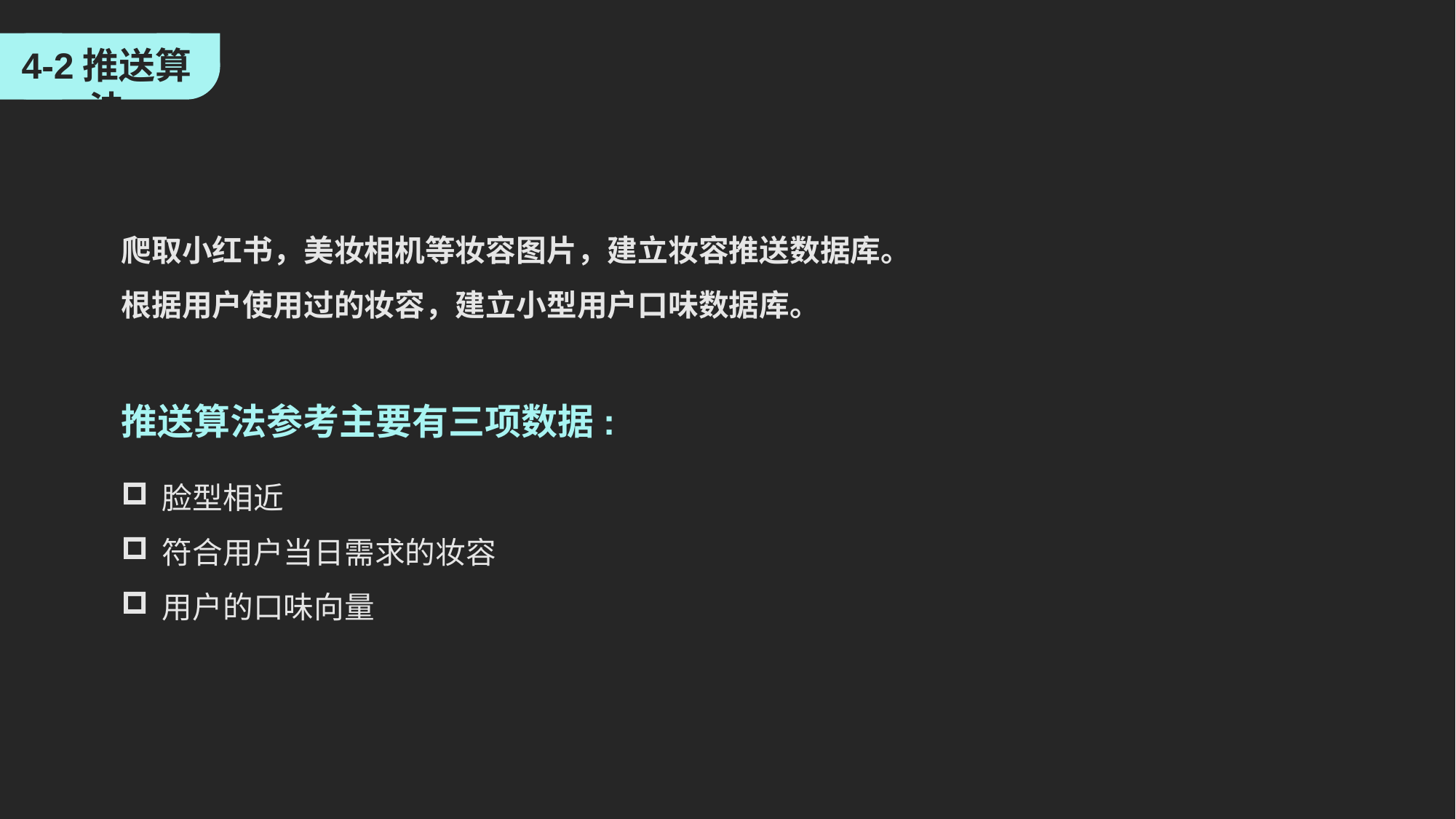

4-2推送算法
爬取小红书，美妆相机等妆容图片，建立妆容推送数据库。
根据用户使用过的妆容，建立小型用户口味数据库。

推送算法参考主要有三项数据:
脸型相近
符合用户当日需求的妆容
用户的口味向量